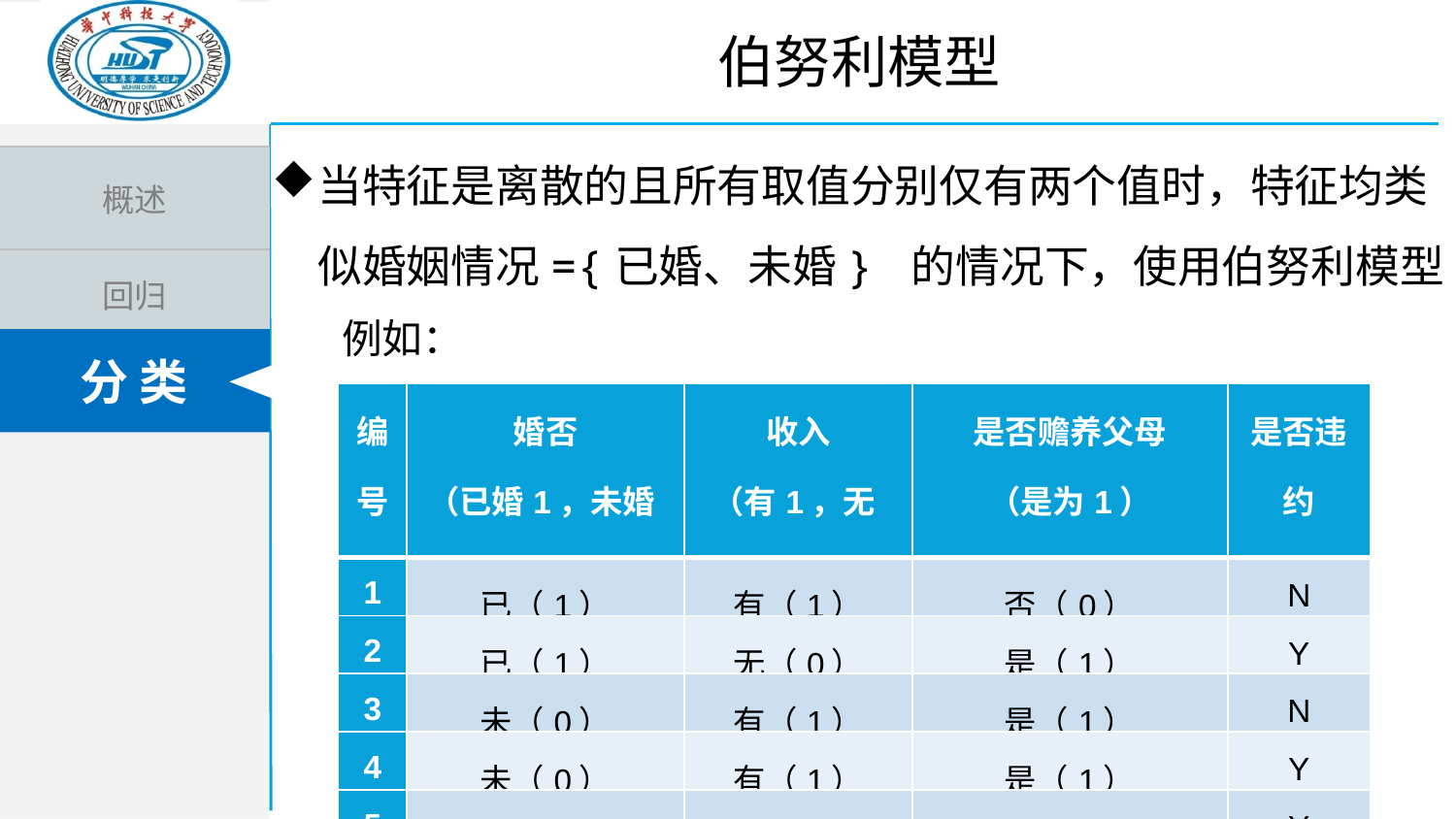

伯努利模型
当特征是离散的且所有取值分别仅有两个值时，特征均类似婚姻情况={已婚、未婚} 的情况下，使用伯努利模型
例如：
| 编号 | 婚否 （已婚1，未婚0） | 收入 （有1，无0） | 是否赡养父母 （是为1） | 是否违约 |
| --- | --- | --- | --- | --- |
| 1 | 已（1） | 有（1） | 否（0） | N |
| 2 | 已（1） | 无（0） | 是（1） | Y |
| 3 | 未（0） | 有（1） | 是（1） | N |
| 4 | 未（0） | 有（1） | 是（1） | Y |
| 5 | 未（0） | 无（0） | 否（0） | Y |